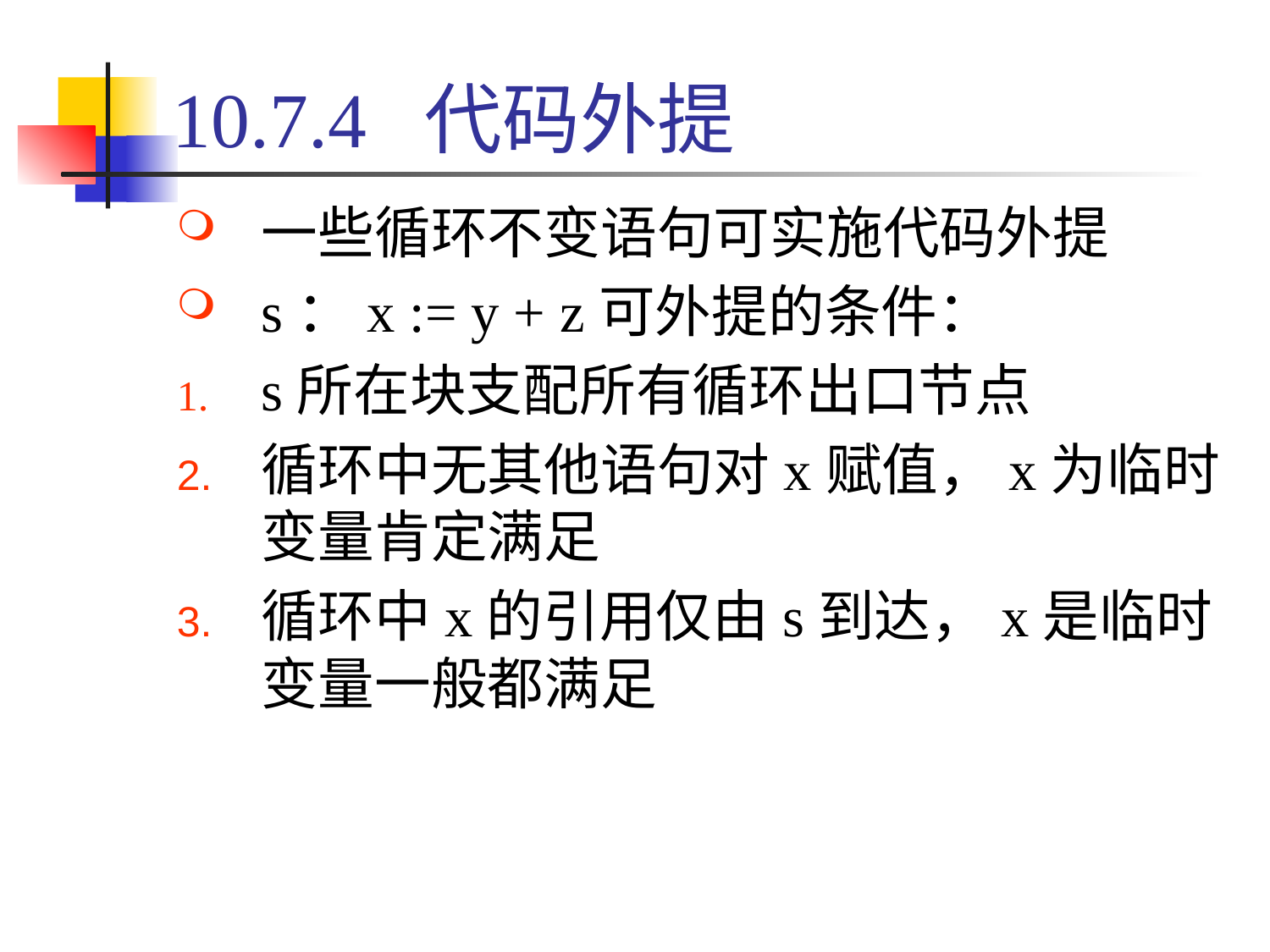

# 10.7.4  代码外提
一些循环不变语句可实施代码外提
s：x := y + z可外提的条件：
s所在块支配所有循环出口节点
循环中无其他语句对x赋值，x为临时变量肯定满足
循环中x的引用仅由s到达，x是临时变量一般都满足